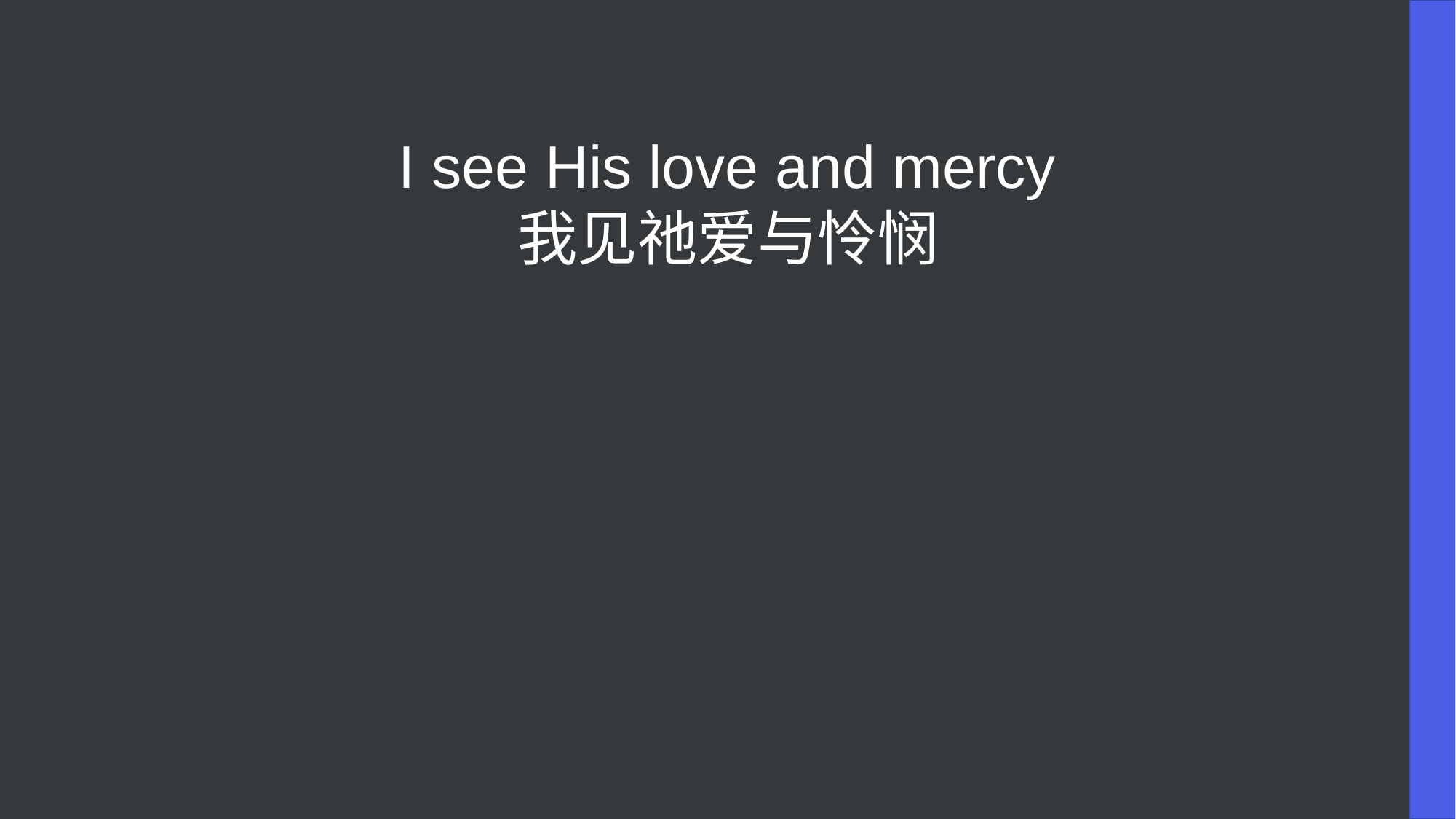

I see His love and mercy
我见祂爱与怜悯